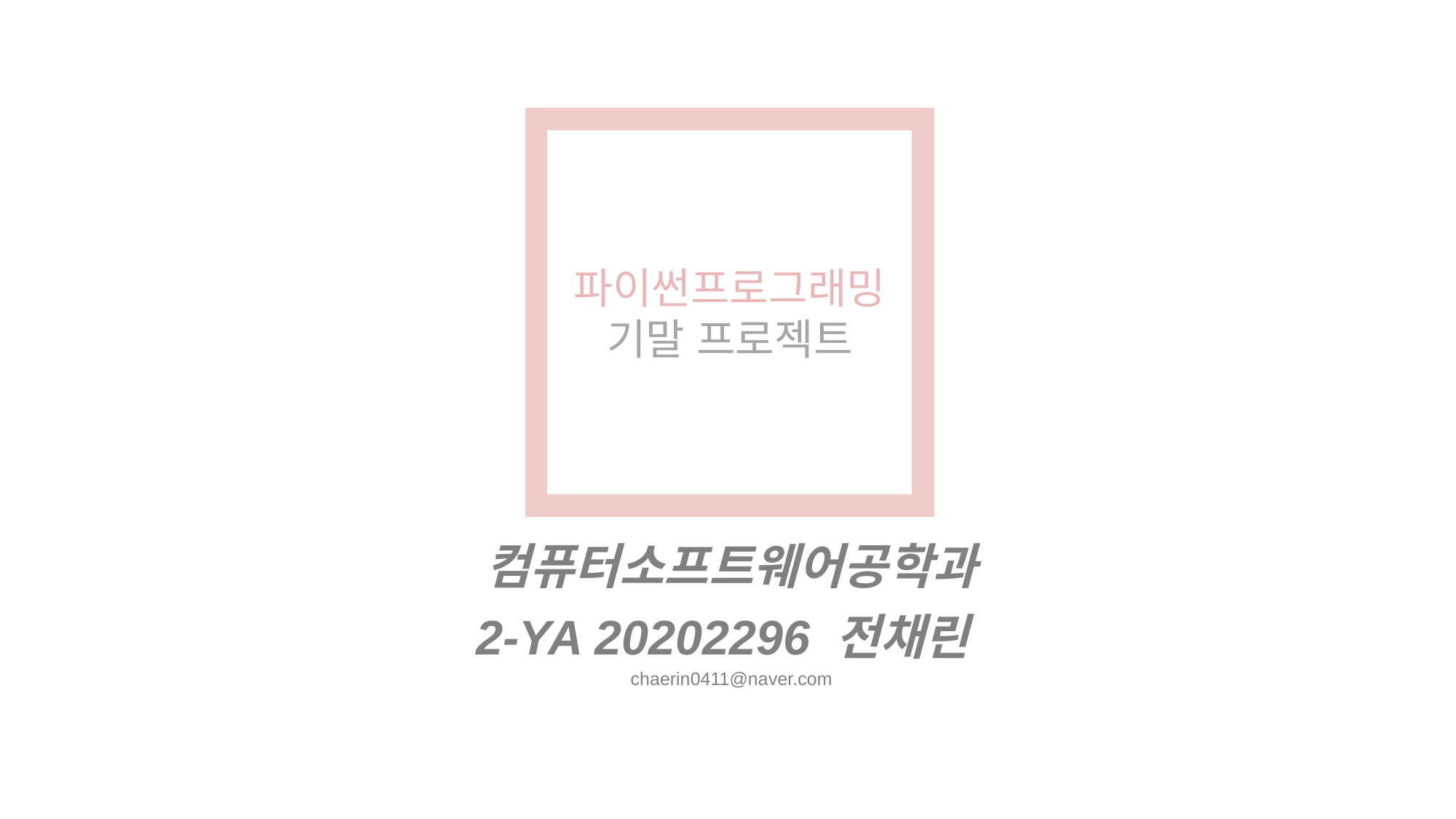

파이썬프로그래밍
기말 프로젝트
컴퓨터소프트웨어공학과
2-YA 20202296 전채린
chaerin0411@naver.com